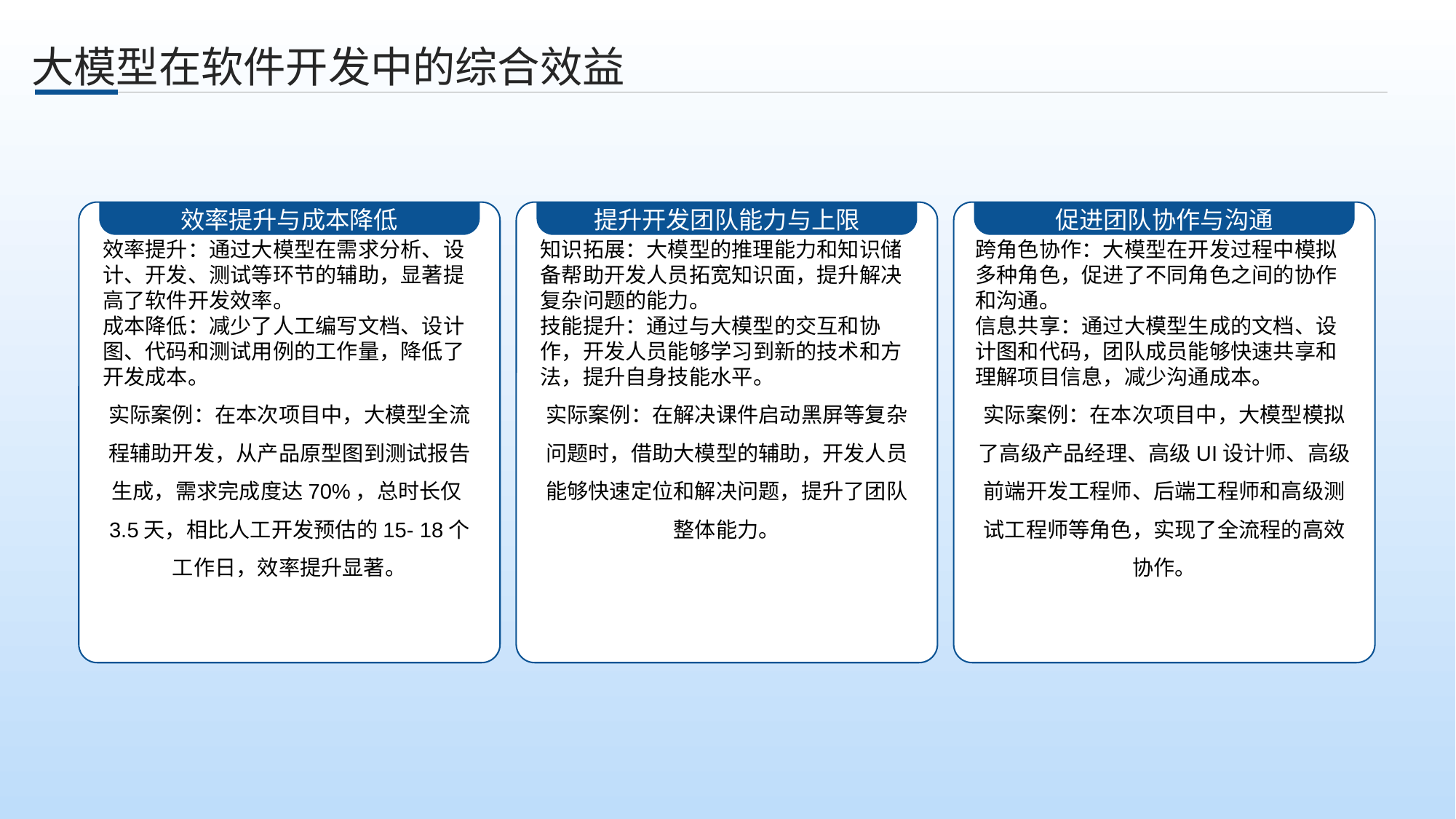

、
大模型在软件开发中的综合效益

效率提升与成本降低

提升开发团队能力与上限

促进团队协作与沟通

跨角色协作：大模型在开发过程中模拟多种角色，促进了不同角色之间的协作和沟通。
信息共享：通过大模型生成的文档、设计图和代码，团队成员能够快速共享和理解项目信息，减少沟通成本。
实际案例：在本次项目中，大模型模拟了高级产品经理、高级UI设计师、高级前端开发工程师、后端工程师和高级测试工程师等角色，实现了全流程的高效协作。
效率提升：通过大模型在需求分析、设计、开发、测试等环节的辅助，显著提高了软件开发效率。
成本降低：减少了人工编写文档、设计图、代码和测试用例的工作量，降低了开发成本。
实际案例：在本次项目中，大模型全流程辅助开发，从产品原型图到测试报告生成，需求完成度达70%，总时长仅3.5天，相比人工开发预估的15- 18个工作日，效率提升显著。
知识拓展：大模型的推理能力和知识储备帮助开发人员拓宽知识面，提升解决复杂问题的能力。
技能提升：通过与大模型的交互和协作，开发人员能够学习到新的技术和方法，提升自身技能水平。
实际案例：在解决课件启动黑屏等复杂问题时，借助大模型的辅助，开发人员能够快速定位和解决问题，提升了团队整体能力。